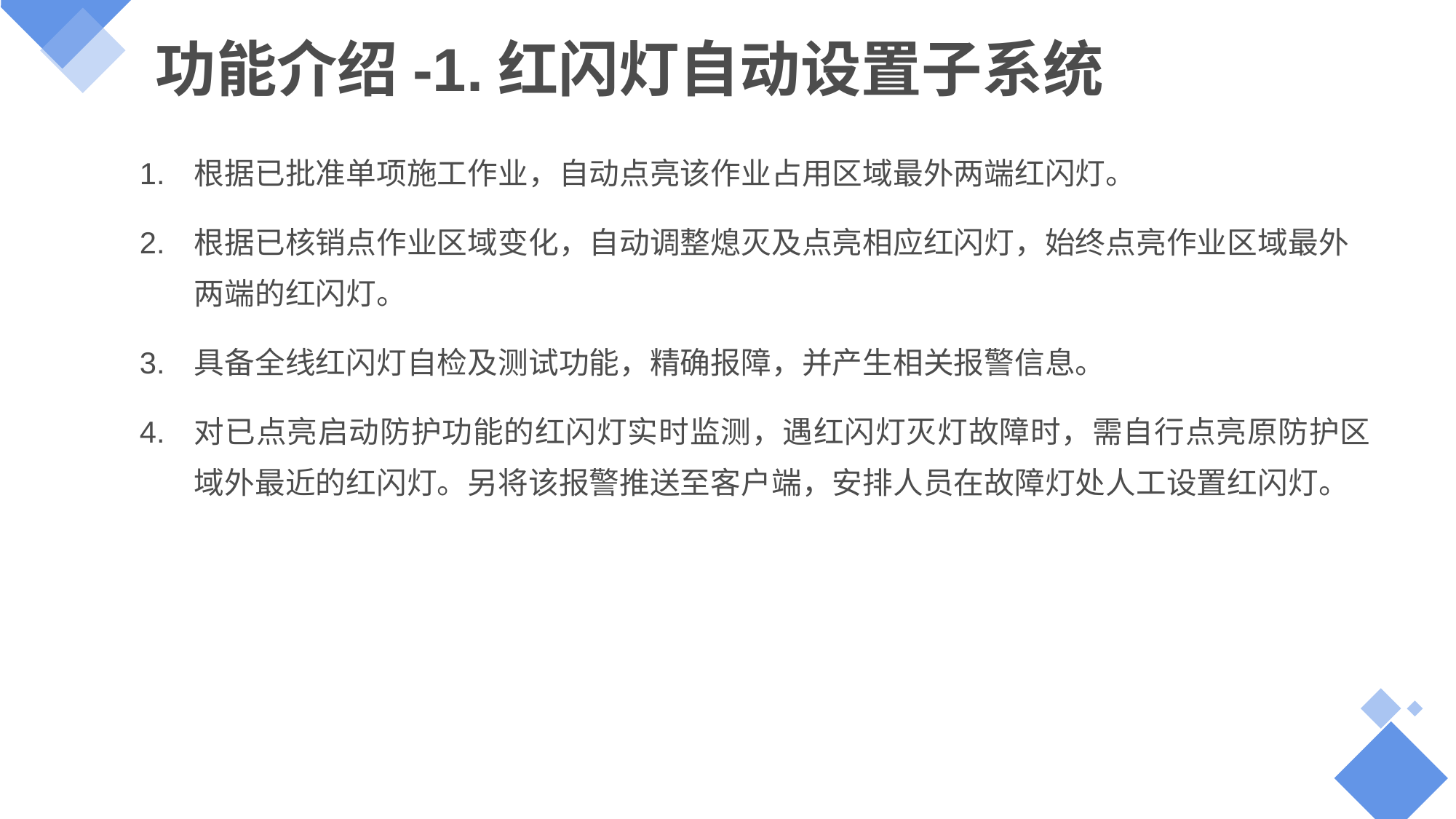

# 功能介绍-1.红闪灯自动设置子系统
根据已批准单项施工作业，自动点亮该作业占用区域最外两端红闪灯。
根据已核销点作业区域变化，自动调整熄灭及点亮相应红闪灯，始终点亮作业区域最外两端的红闪灯。
具备全线红闪灯自检及测试功能，精确报障，并产生相关报警信息。
对已点亮启动防护功能的红闪灯实时监测，遇红闪灯灭灯故障时，需自行点亮原防护区域外最近的红闪灯。另将该报警推送至客户端，安排人员在故障灯处人工设置红闪灯。